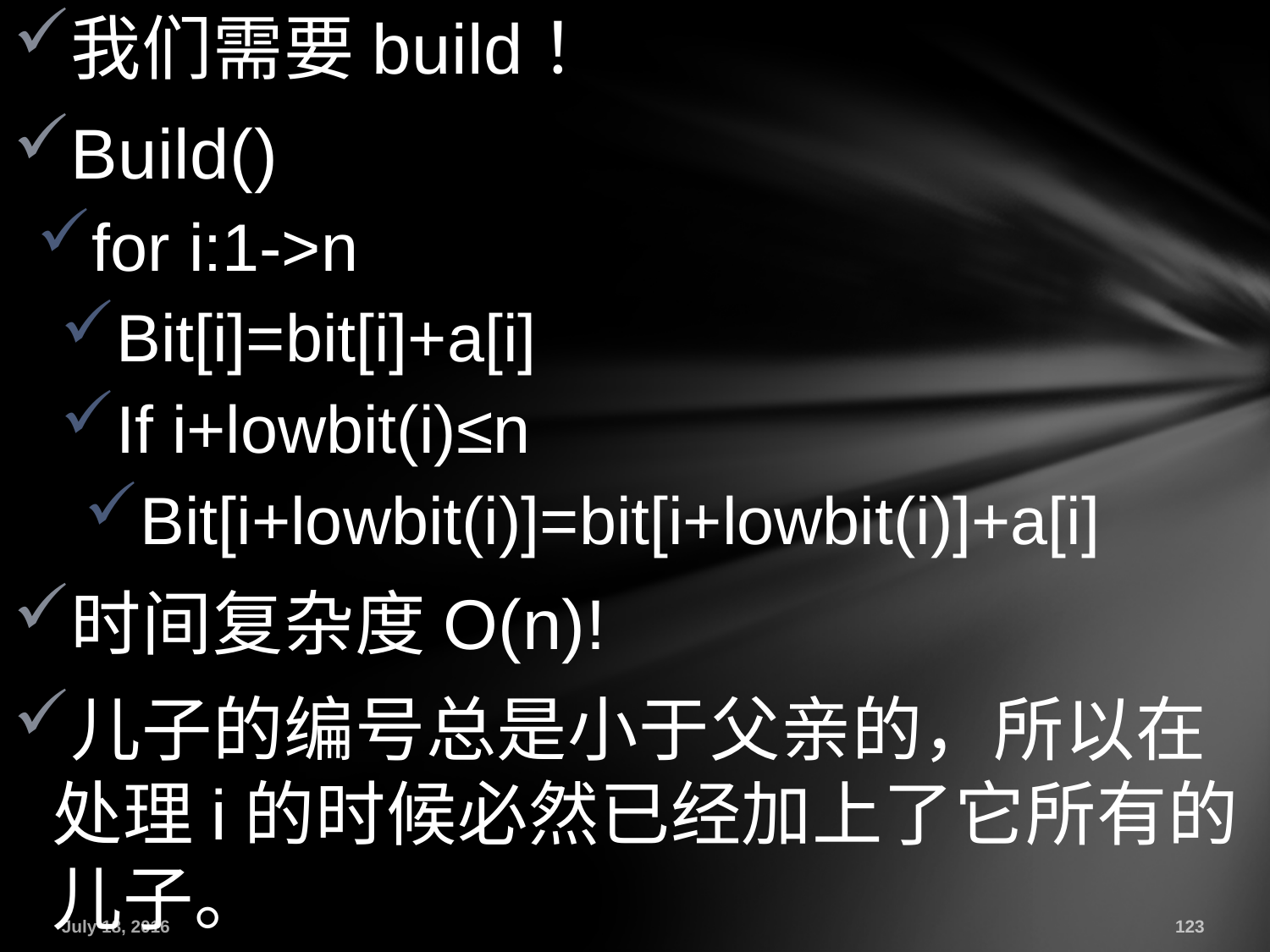

我们需要build！
Build()
for i:1->n
Bit[i]=bit[i]+a[i]
If i+lowbit(i)≤n
Bit[i+lowbit(i)]=bit[i+lowbit(i)]+a[i]
时间复杂度O(n)!
儿子的编号总是小于父亲的，所以在处理i的时候必然已经加上了它所有的儿子。
July 18, 2016

123